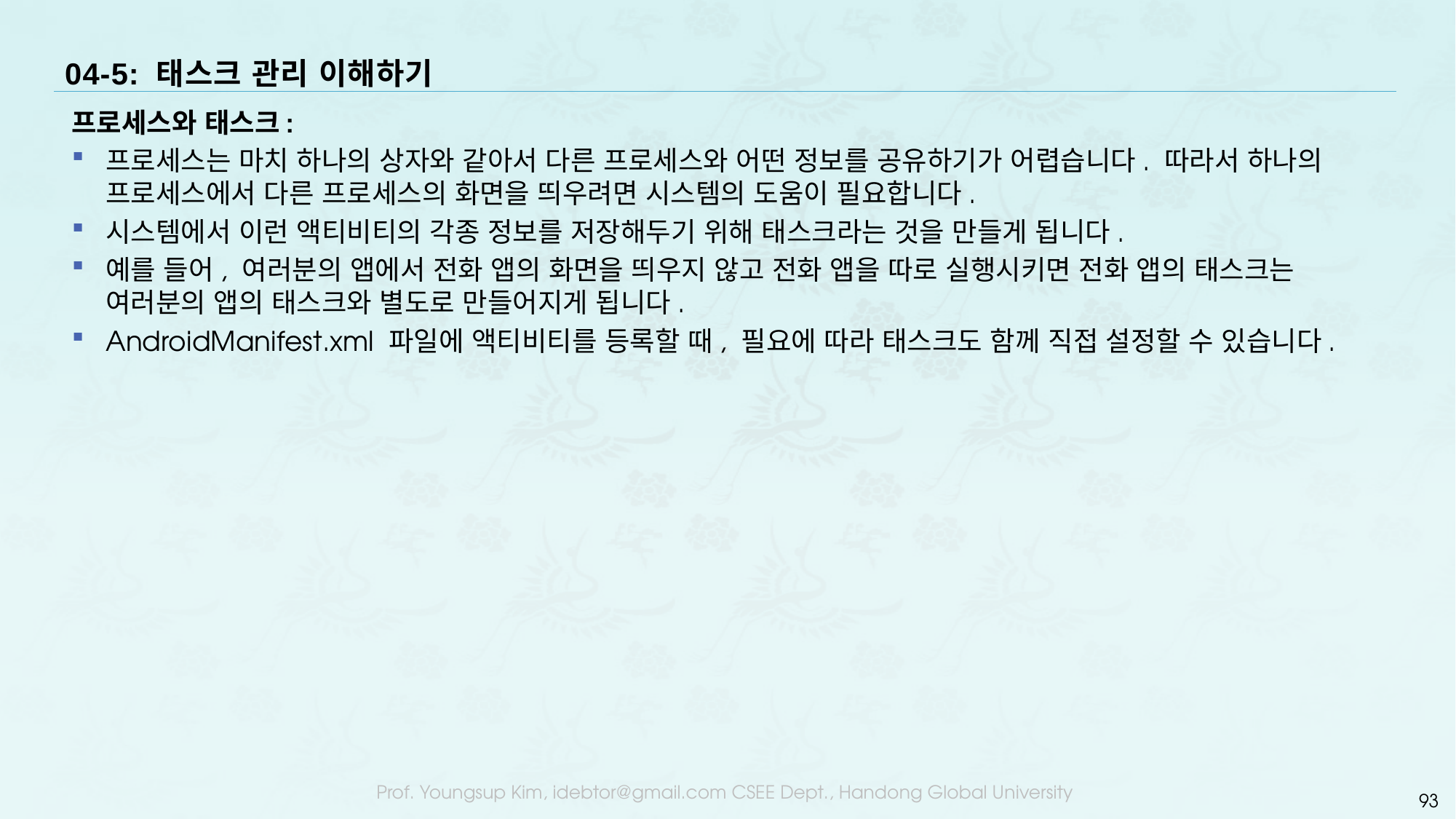

# 04-5: 태스크 관리 이해하기
프로세스와 태스크:
프로세스는 마치 하나의 상자와 같아서 다른 프로세스와 어떤 정보를 공유하기가 어렵습니다. 따라서 하나의 프로세스에서 다른 프로세스의 화면을 띄우려면 시스템의 도움이 필요합니다.
시스템에서 이런 액티비티의 각종 정보를 저장해두기 위해 태스크라는 것을 만들게 됩니다.
예를 들어, 여러분의 앱에서 전화 앱의 화면을 띄우지 않고 전화 앱을 따로 실행시키면 전화 앱의 태스크는  여러분의 앱의 태스크와 별도로 만들어지게 됩니다.
AndroidManifest.xml 파일에 액티비티를 등록할 때, 필요에 따라 태스크도 함께 직접 설정할 수 있습니다.

93